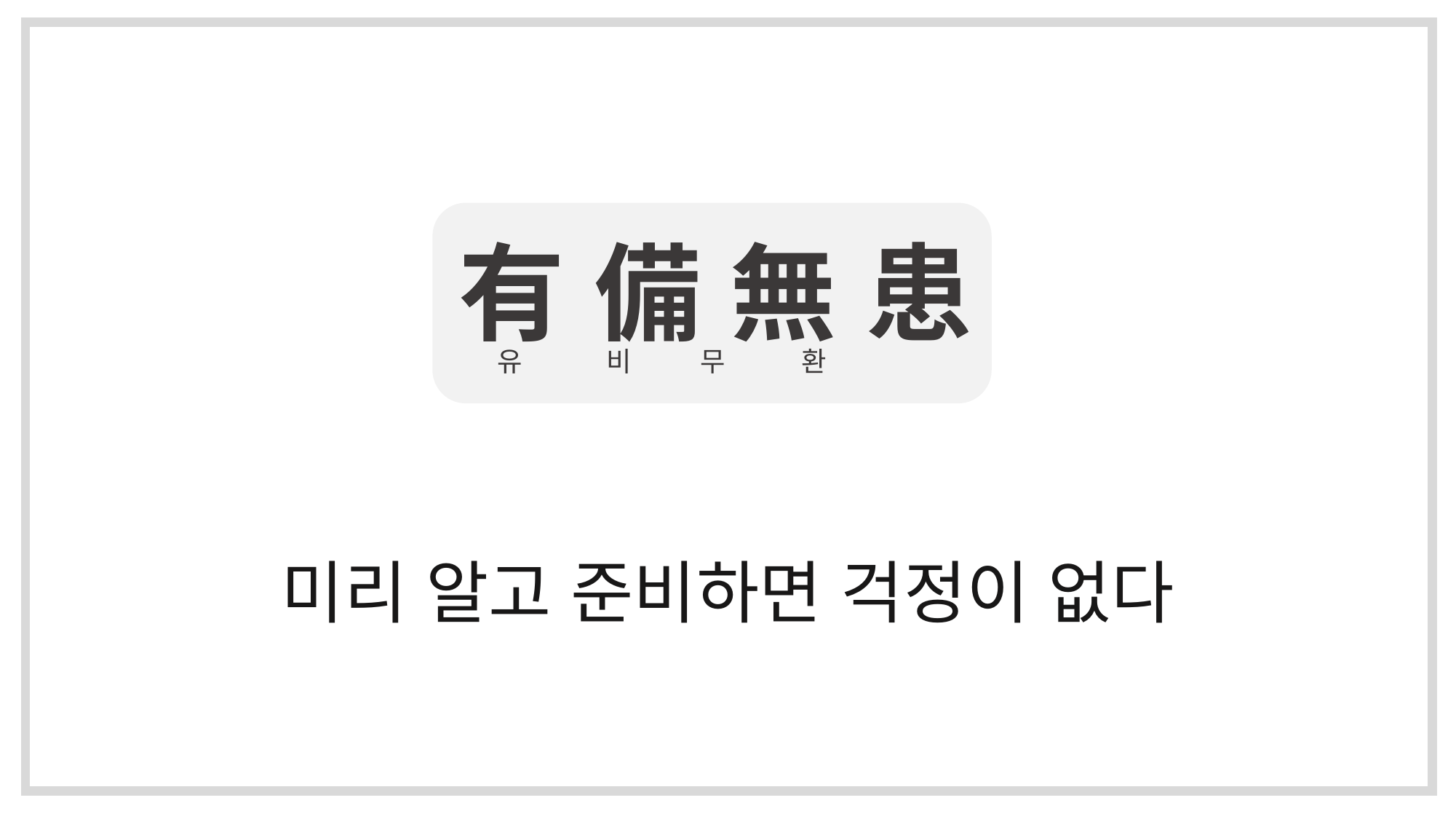

有 備 無 患
  유           비         무          환
미리 알고 준비하면 걱정이 없다